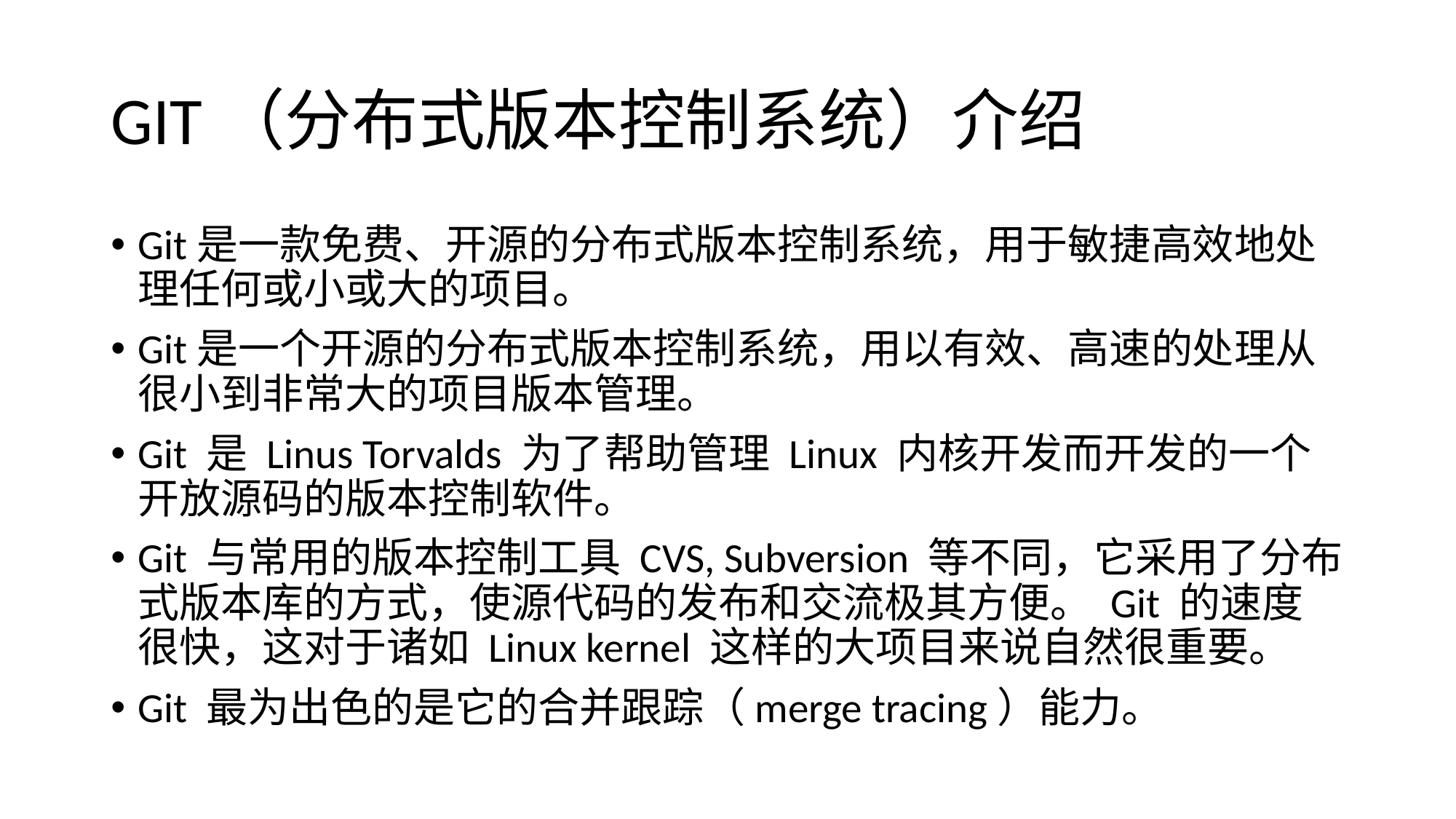

# GIT（分布式版本控制系统）介绍
Git是一款免费、开源的分布式版本控制系统，用于敏捷高效地处理任何或小或大的项目。
Git是一个开源的分布式版本控制系统，用以有效、高速的处理从很小到非常大的项目版本管理。
Git 是 Linus Torvalds 为了帮助管理 Linux 内核开发而开发的一个开放源码的版本控制软件。
Git 与常用的版本控制工具 CVS, Subversion 等不同，它采用了分布式版本库的方式，使源代码的发布和交流极其方便。 Git 的速度很快，这对于诸如 Linux kernel 这样的大项目来说自然很重要。
Git 最为出色的是它的合并跟踪（merge tracing）能力。